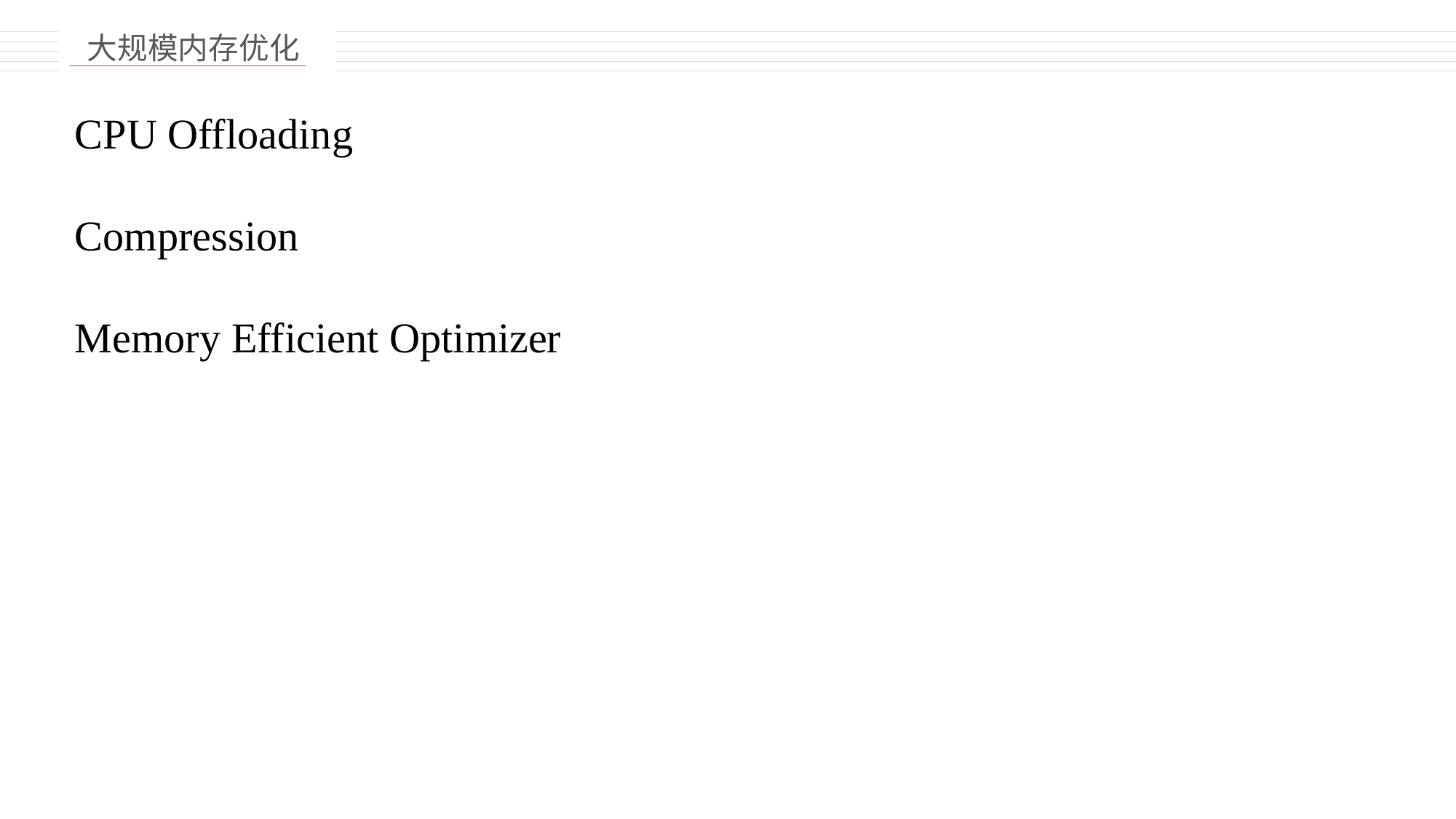

大规模内存优化
CPU Offloading

Compression

Memory Efficient Optimizer